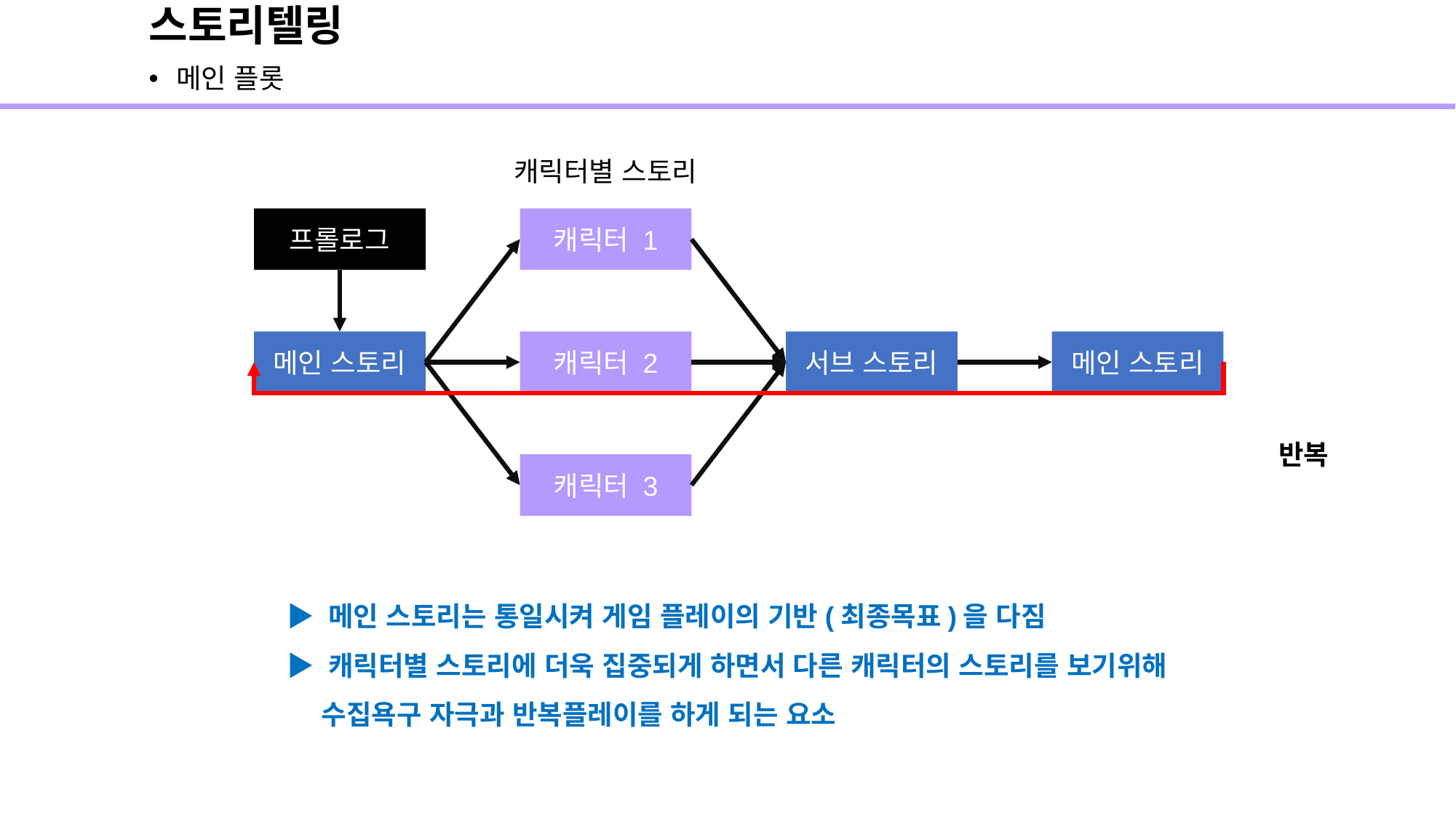

# 스토리텔링
메인 플롯
캐릭터별 스토리
프롤로그
캐릭터 1
메인 스토리
캐릭터 2
서브 스토리
메인 스토리
반복
캐릭터 3
▶ 메인 스토리는 통일시켜 게임 플레이의 기반(최종목표)을 다짐
▶ 캐릭터별 스토리에 더욱 집중되게 하면서 다른 캐릭터의 스토리를 보기위해
수집욕구 자극과 반복플레이를 하게 되는 요소